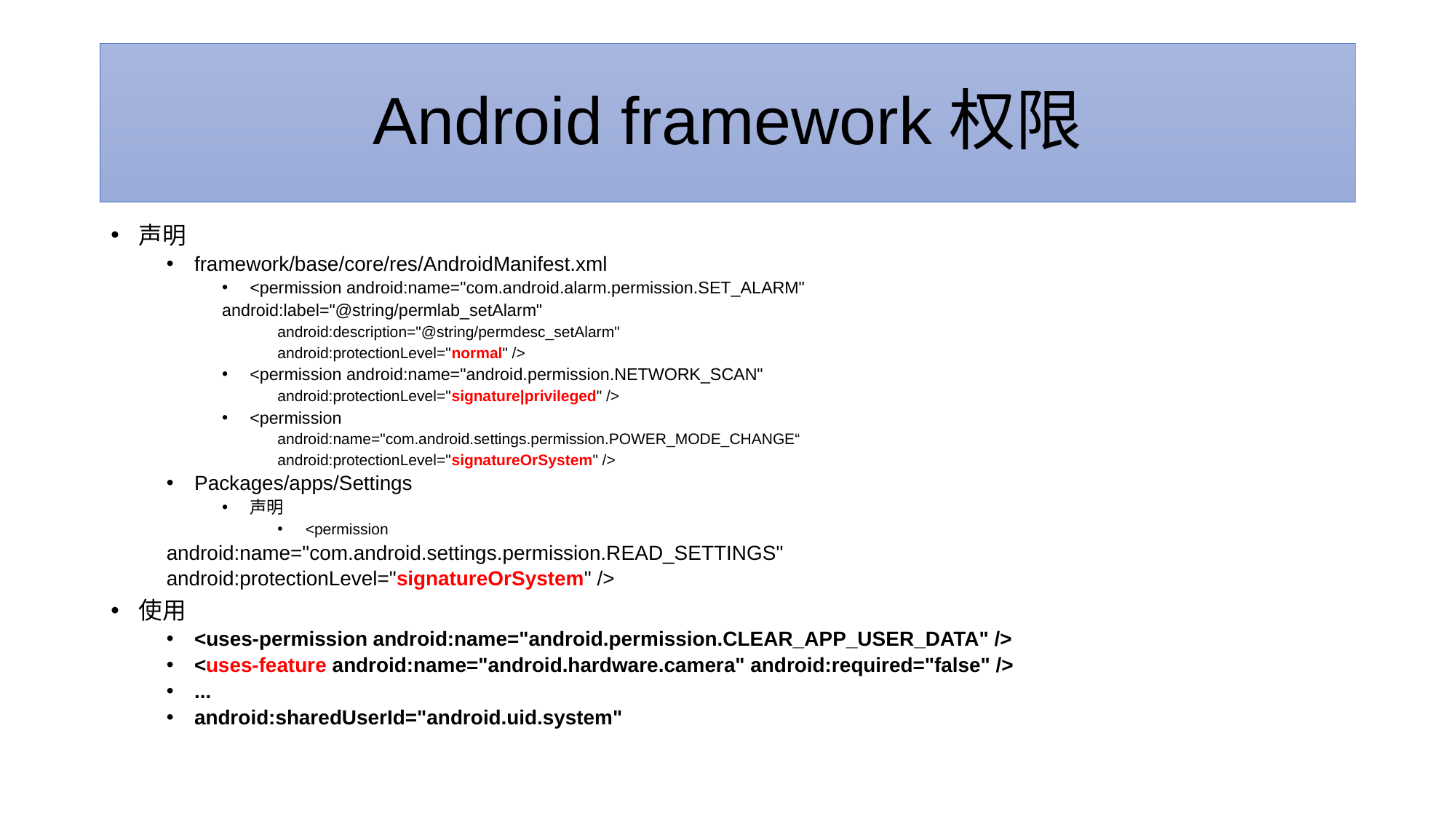

# Android framework权限
声明
framework/base/core/res/AndroidManifest.xml
<permission android:name="com.android.alarm.permission.SET_ALARM"
	android:label="@string/permlab_setAlarm"
android:description="@string/permdesc_setAlarm"
android:protectionLevel="normal" />
<permission android:name="android.permission.NETWORK_SCAN"
android:protectionLevel="signature|privileged" />
<permission
android:name="com.android.settings.permission.POWER_MODE_CHANGE“
android:protectionLevel="signatureOrSystem" />
Packages/apps/Settings
声明
<permission
		android:name="com.android.settings.permission.READ_SETTINGS"
		android:protectionLevel="signatureOrSystem" />
使用
<uses-permission android:name="android.permission.CLEAR_APP_USER_DATA" />
<uses-feature android:name="android.hardware.camera" android:required="false" />
...
android:sharedUserId="android.uid.system"